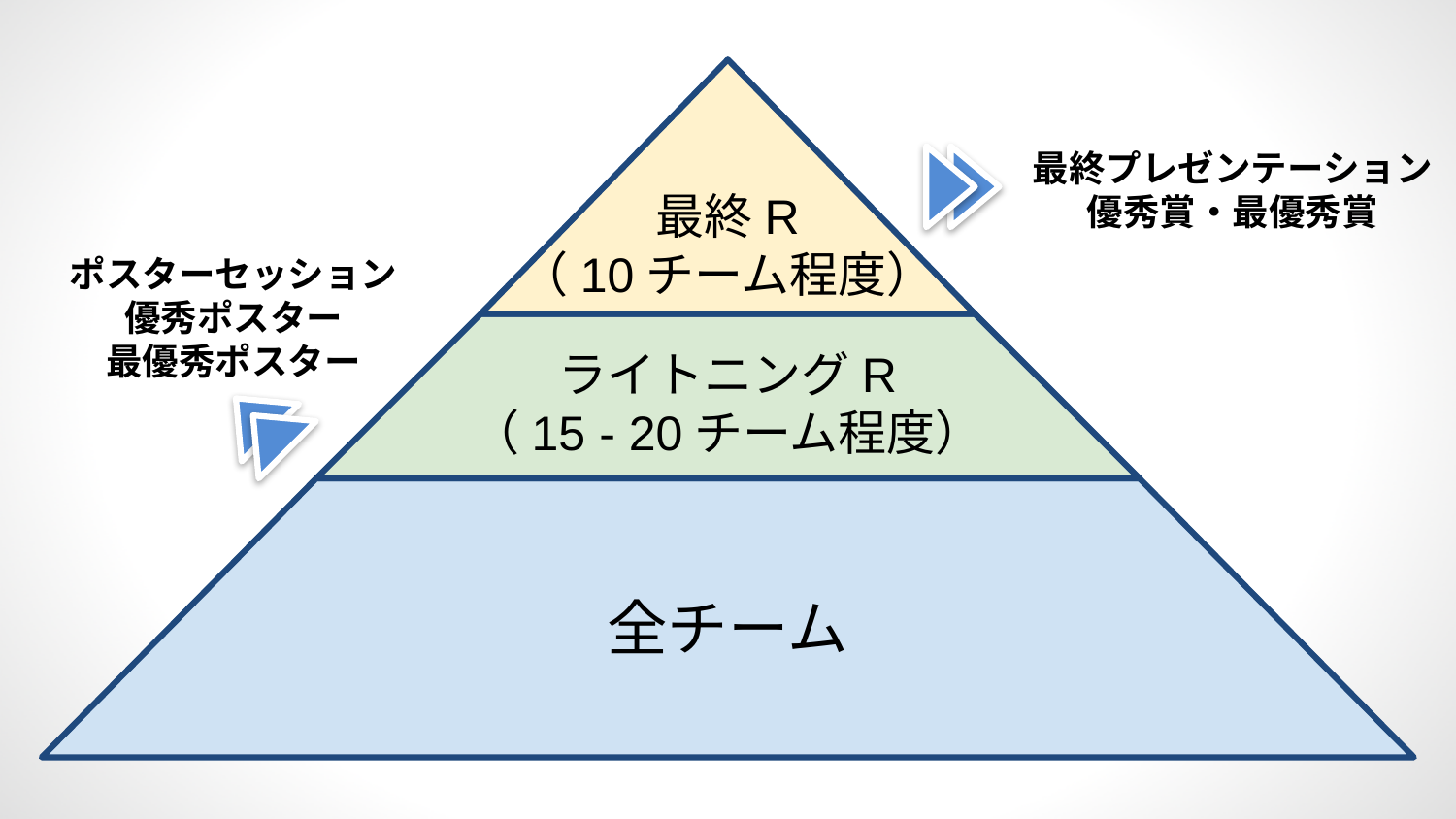

最終プレゼンテーション
優秀賞・最優秀賞

最終R
（10チーム程度）
ポスターセッション
優秀ポスター
最優秀ポスター

ライトニングR
（15 - 20チーム程度）

全チーム